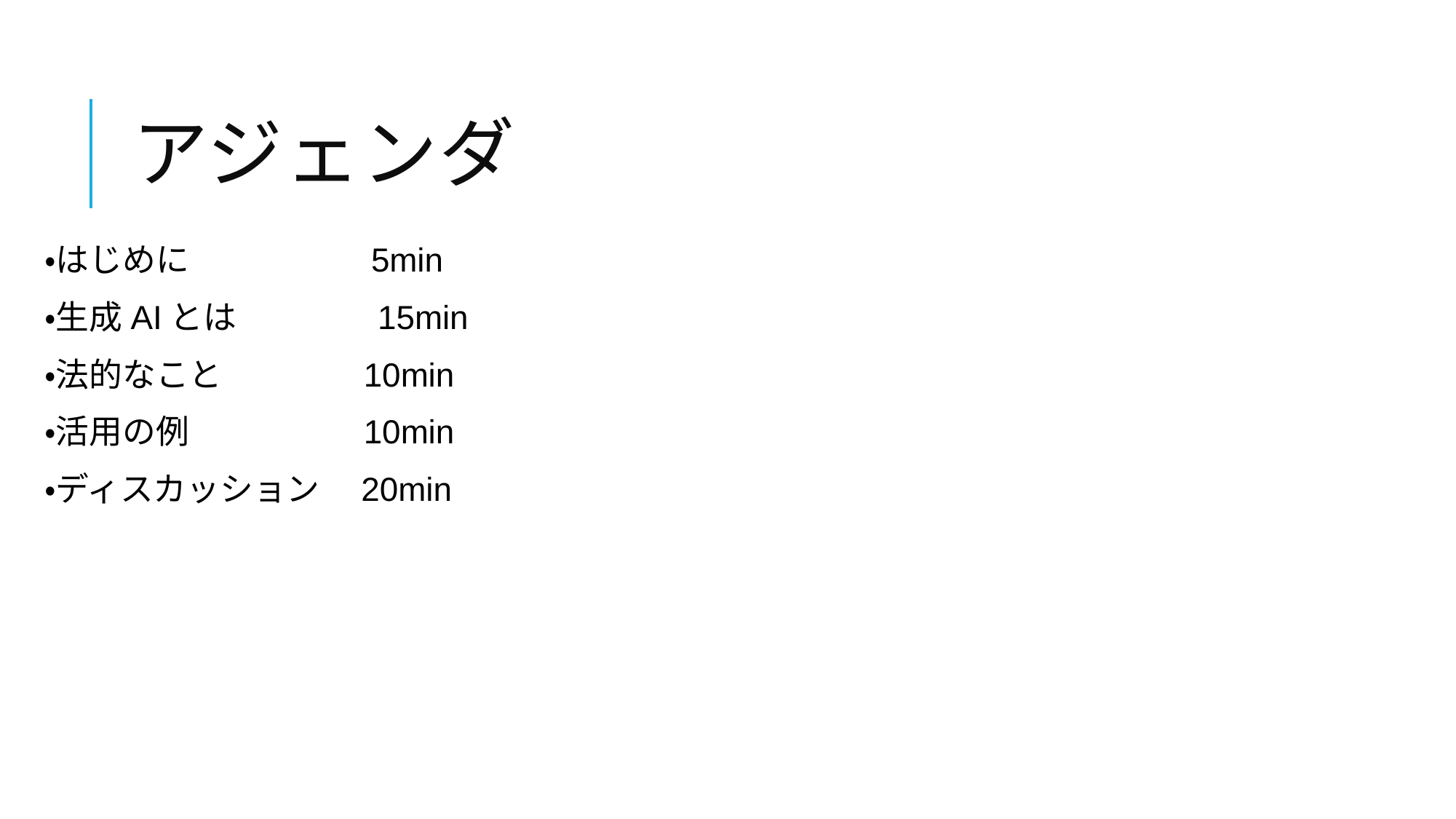

# アジェンダ
・はじめに　　　　　 5min
・生成AIとは　　　　15min
・法的なこと　　　　10min
・活用の例　　　　　10min
・ディスカッション　20min